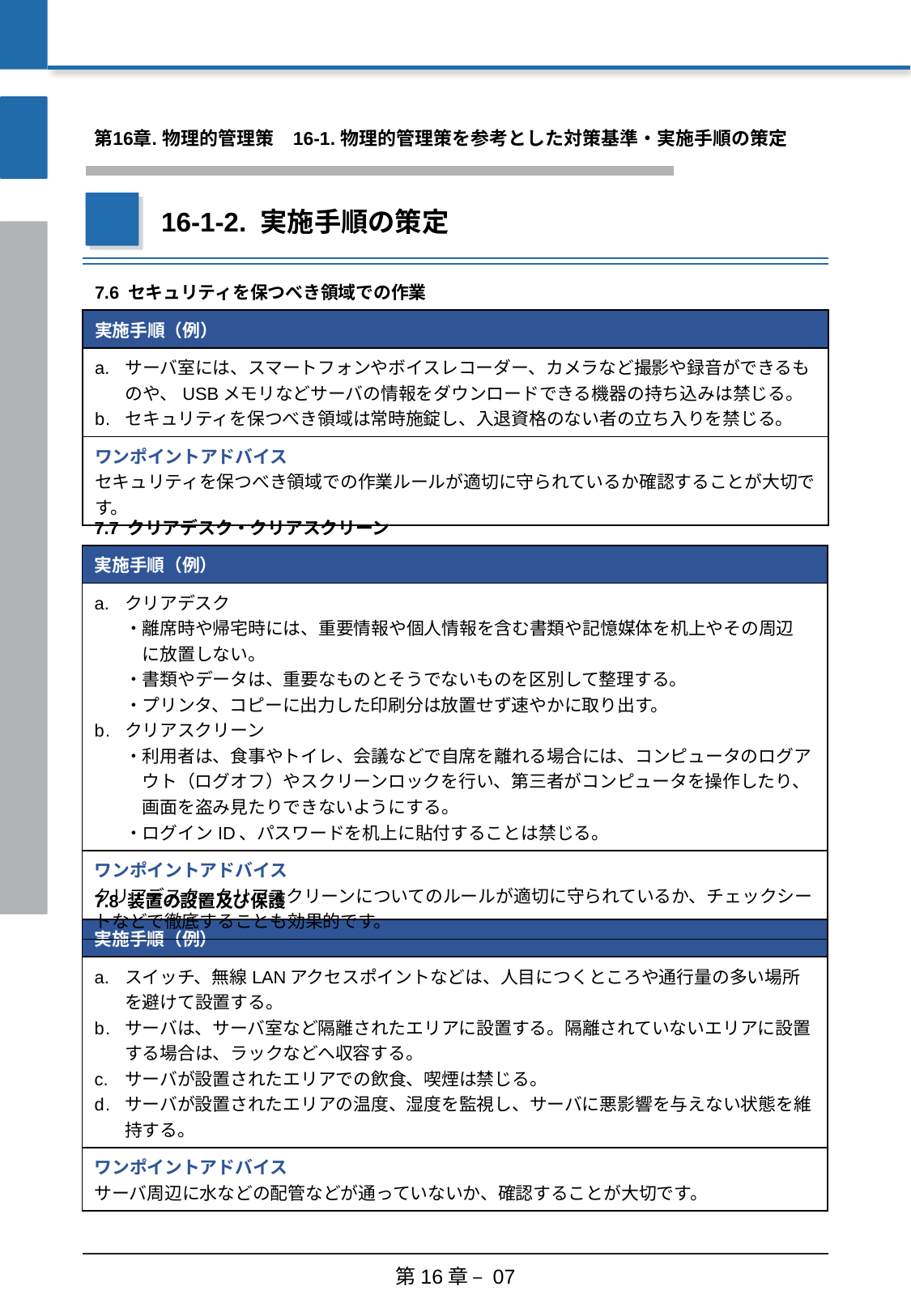

第16章. 物理的管理策
　16-1. 物理的管理策を参考とした対策基準・実施手順の策定
16-1-2. 実施手順の策定
| 7.6 セキュリティを保つべき領域での作業 |
| --- |
| 実施手順（例） |
| サーバ室には、スマートフォンやボイスレコーダー、カメラなど撮影や録音ができるものや、USBメモリなどサーバの情報をダウンロードできる機器の持ち込みは禁じる。 セキュリティを保つべき領域は常時施錠し、入退資格のない者の立ち入りを禁じる。 |
| ワンポイントアドバイス セキュリティを保つべき領域での作業ルールが適切に守られているか確認することが大切です。 |
| 7.7 クリアデスク・クリアスクリーン |
| --- |
| 実施手順（例） |
| クリアデスク ・離席時や帰宅時には、重要情報や個人情報を含む書類や記憶媒体を机上やその周辺 　に放置しない。 ・書類やデータは、重要なものとそうでないものを区別して整理する。 ・プリンタ、コピーに出力した印刷分は放置せず速やかに取り出す。 クリアスクリーン ・利用者は、食事やトイレ、会議などで自席を離れる場合には、コンピュータのログア 　ウト（ログオフ）やスクリーンロックを行い、第三者がコンピュータを操作したり、 　画面を盗み見たりできないようにする。 ・ログインID、パスワードを机上に貼付することは禁じる。 |
| ワンポイントアドバイス クリアデスク、クリアスクリーンについてのルールが適切に守られているか、チェックシートなどで徹底することも効果的です。 |
| 7.8 装置の設置及び保護 |
| --- |
| 実施手順（例） |
| スイッチ、無線LANアクセスポイントなどは、人目につくところや通行量の多い場所を避けて設置する。 サーバは、サーバ室など隔離されたエリアに設置する。隔離されていないエリアに設置する場合は、ラックなどへ収容する。 サーバが設置されたエリアでの飲食、喫煙は禁じる。 サーバが設置されたエリアの温度、湿度を監視し、サーバに悪影響を与えない状態を維持する。 |
| ワンポイントアドバイス サーバ周辺に水などの配管などが通っていないか、確認することが大切です。 |
第16章 – 07